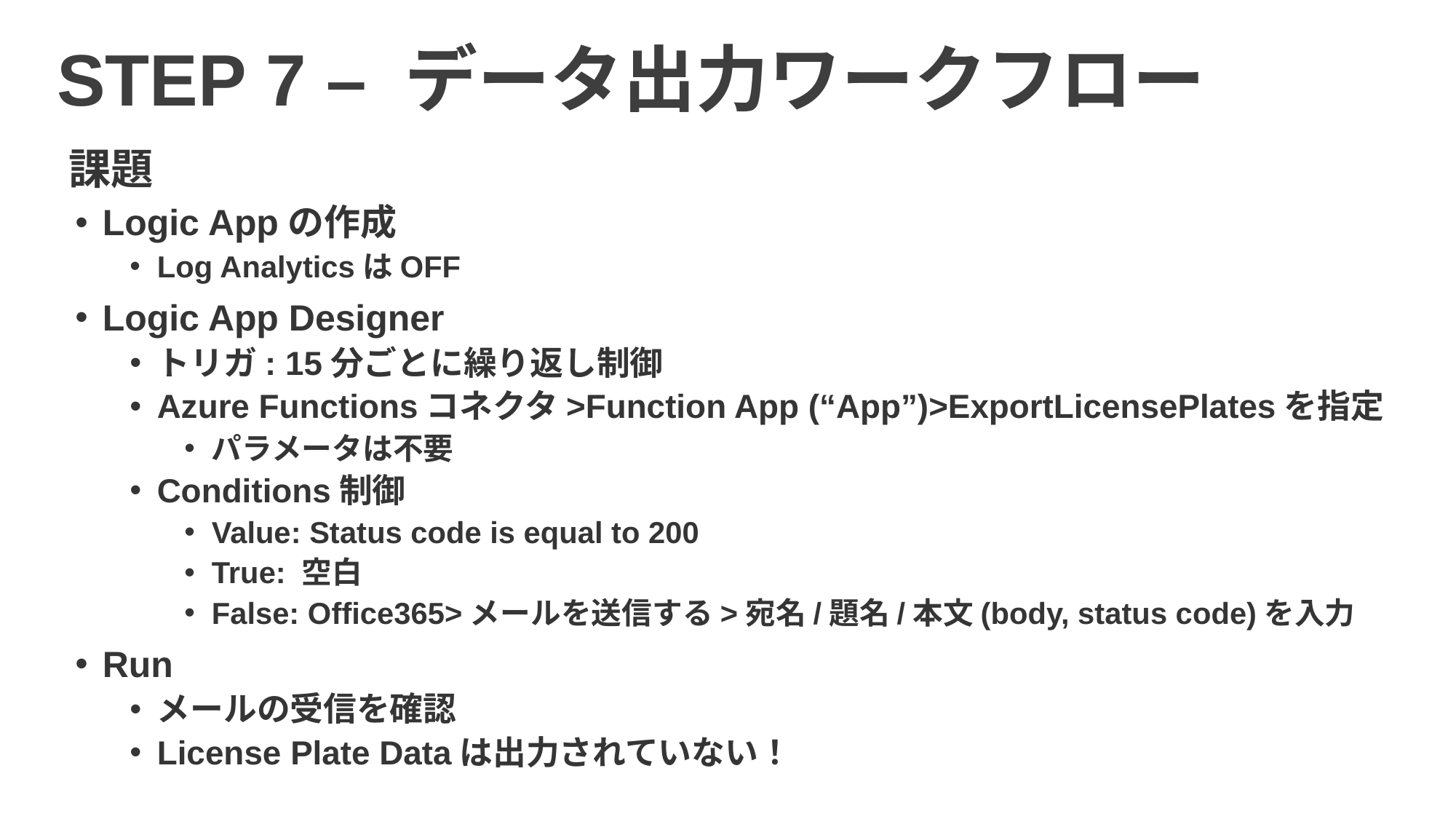

STEP 7 – データ出力ワークフロー
課題
Logic Appの作成
Log AnalyticsはOFF
Logic App Designer
トリガ: 15分ごとに繰り返し制御
Azure Functionsコネクタ>Function App (“App”)>ExportLicensePlatesを指定
パラメータは不要
Conditions制御
Value: Status code is equal to 200
True: 空白
False: Office365>メールを送信する>宛名/題名/本文(body, status code)を入力
Run
メールの受信を確認
License Plate Dataは出力されていない！